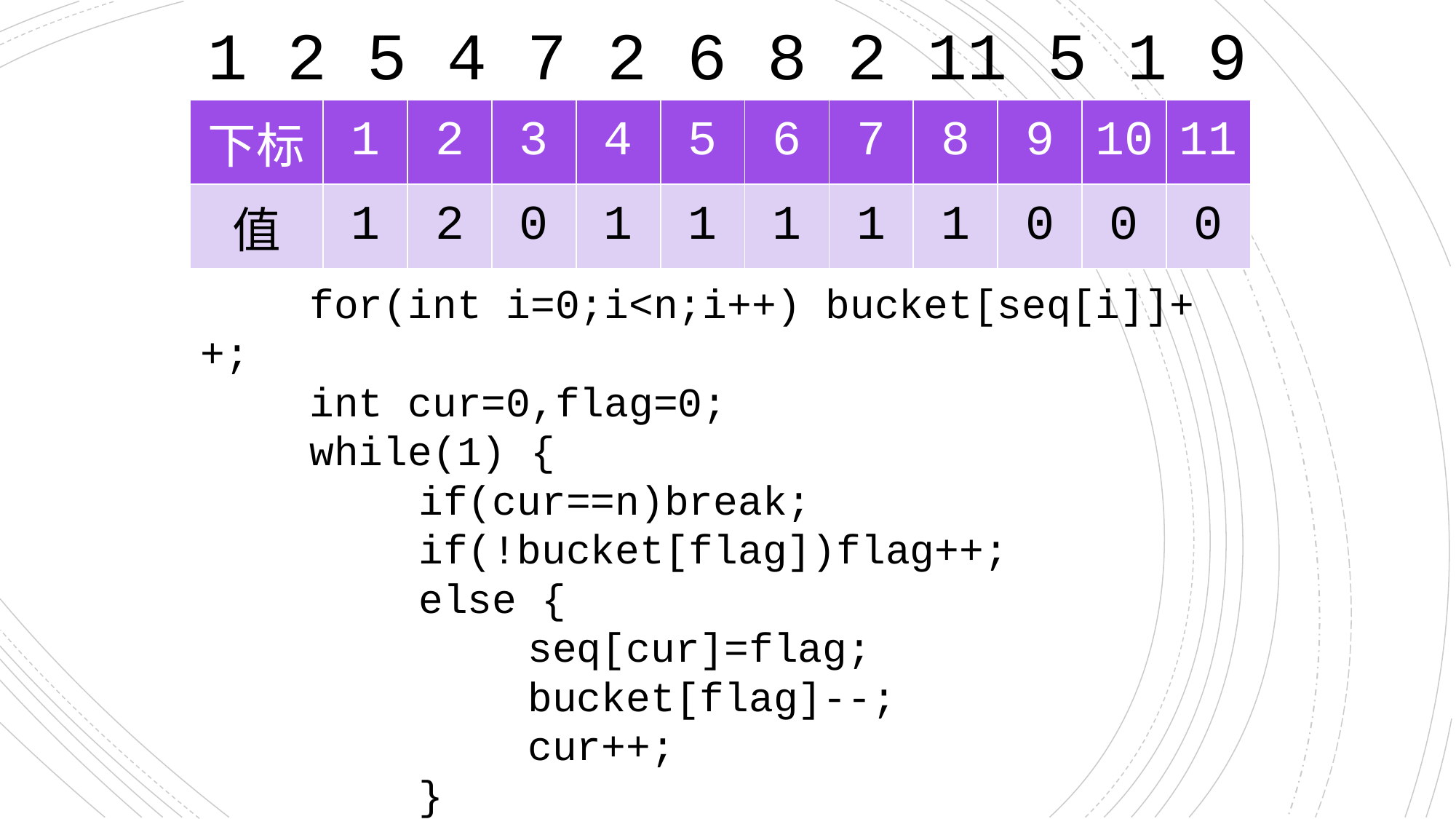

1 2 5 4 7 2 6 8 2 11 5 1 9
| 下标 | 1 | 2 | 3 | 4 | 5 | 6 | 7 | 8 | 9 | 10 | 11 |
| --- | --- | --- | --- | --- | --- | --- | --- | --- | --- | --- | --- |
| 值 | 1 | 2 | 0 | 1 | 1 | 1 | 1 | 1 | 0 | 0 | 0 |
	for(int i=0;i<n;i++) bucket[seq[i]]++;
	int cur=0,flag=0;
	while(1) {
		if(cur==n)break;
		if(!bucket[flag])flag++;
		else {
			seq[cur]=flag;
			bucket[flag]--;
			cur++;
		}
	}